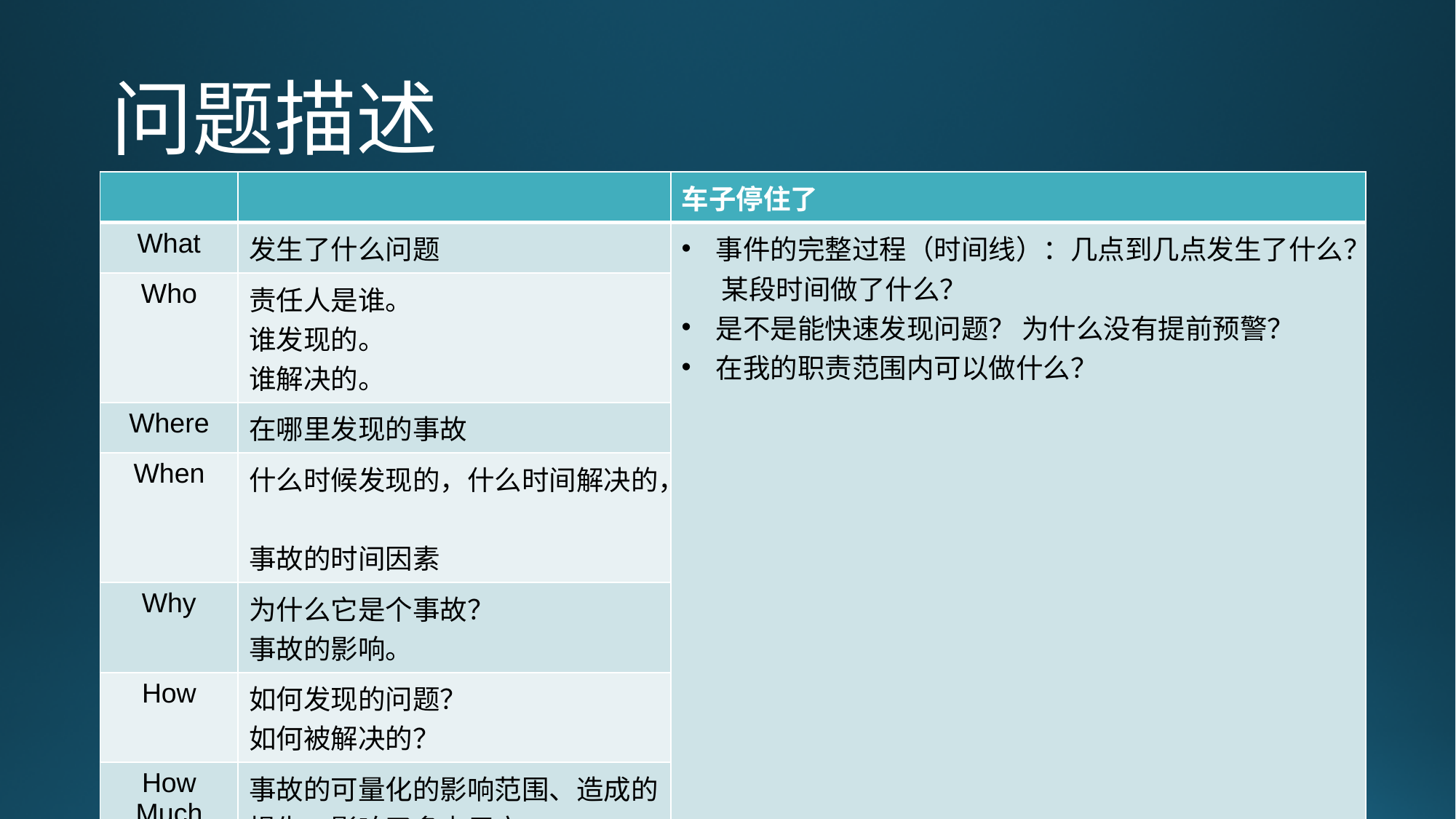

# 问题描述
|  |  | 车子停住了 |
| --- | --- | --- |
| What | 发生了什么问题 | 事件的完整过程（时间线）：几点到几点发生了什么？ 某段时间做了什么？ 是不是能快速发现问题？ 为什么没有提前预警？ 在我的职责范围内可以做什么？ |
| Who | 责任人是谁。 谁发现的。 谁解决的。 |  |
| Where | 在哪里发现的事故 |  |
| When | 什么时候发现的，什么时间解决的， 事故的时间因素 |  |
| Why | 为什么它是个事故？ 事故的影响。 |  |
| How | 如何发现的问题？ 如何被解决的？ |  |
| How Much | 事故的可量化的影响范围、造成的损失、影响了多少用户。 |  |